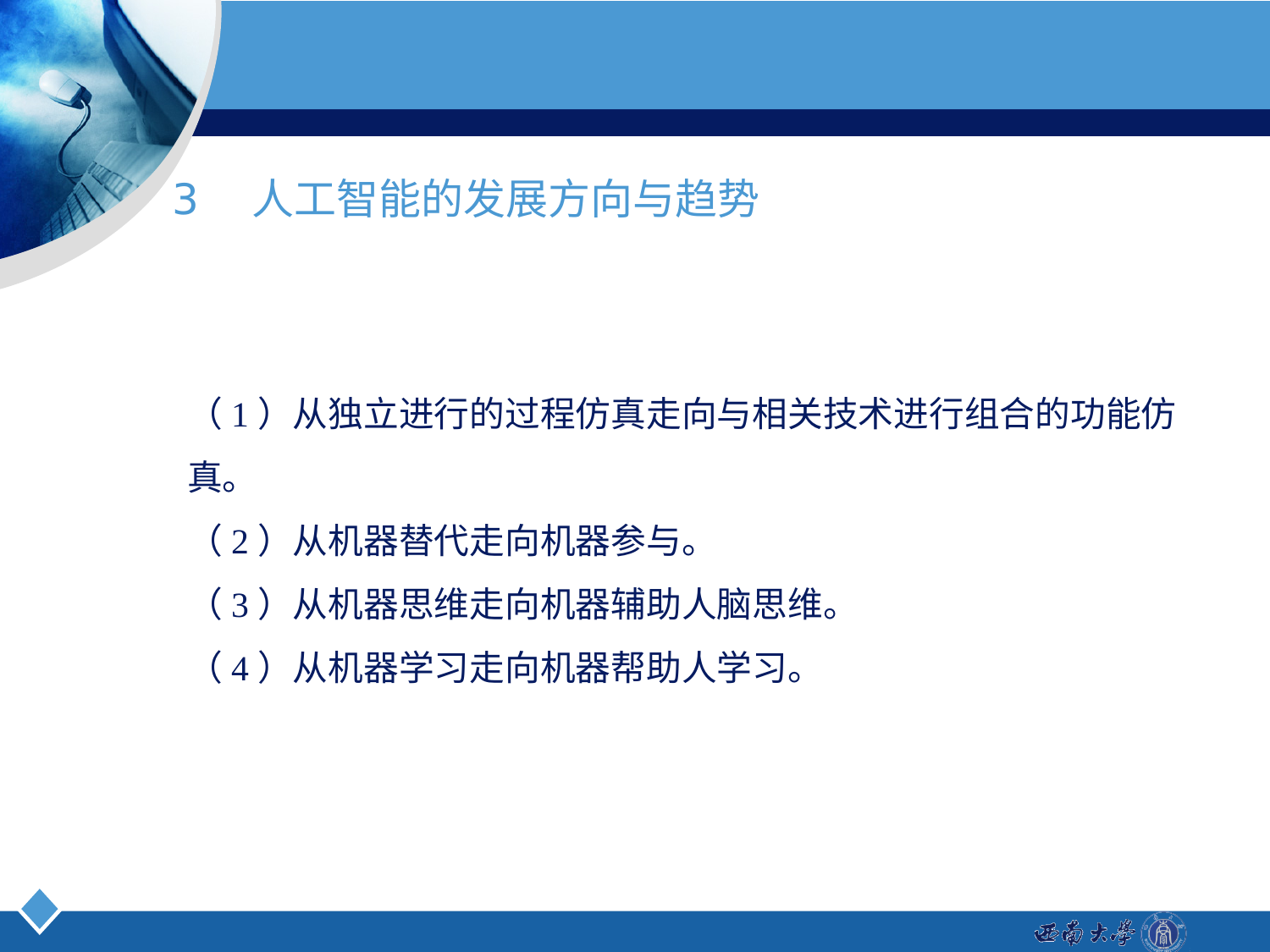

3　人工智能的发展方向与趋势

（1）从独立进行的过程仿真走向与相关技术进行组合的功能仿真。
（2）从机器替代走向机器参与。
（3）从机器思维走向机器辅助人脑思维。
（4）从机器学习走向机器帮助人学习。